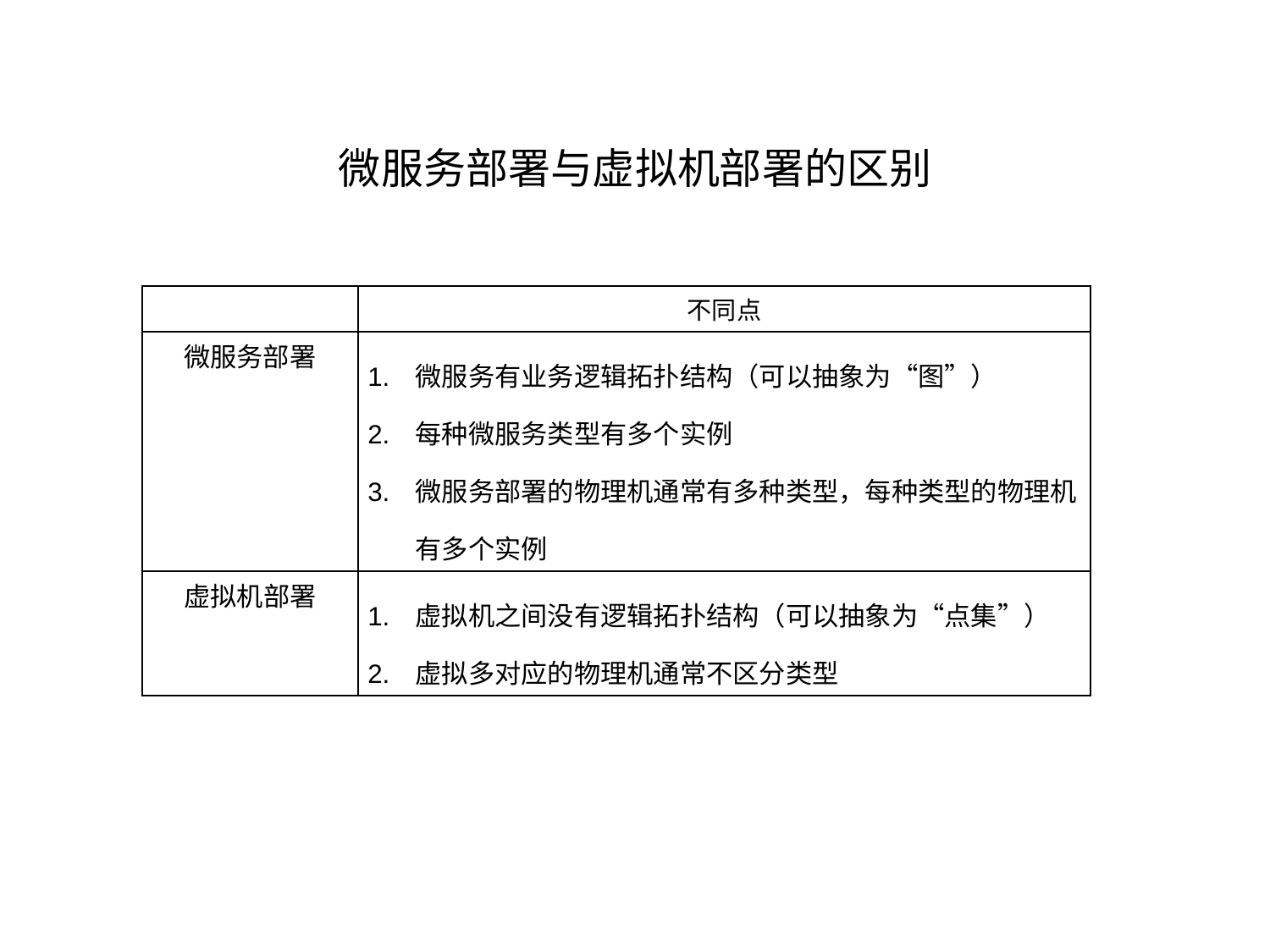

# 微服务部署与虚拟机部署的区别
|  | 不同点 |
| --- | --- |
| 微服务部署 | 微服务有业务逻辑拓扑结构（可以抽象为“图”） 每种微服务类型有多个实例 微服务部署的物理机通常有多种类型，每种类型的物理机有多个实例 |
| 虚拟机部署 | 虚拟机之间没有逻辑拓扑结构（可以抽象为“点集”） 虚拟多对应的物理机通常不区分类型 |